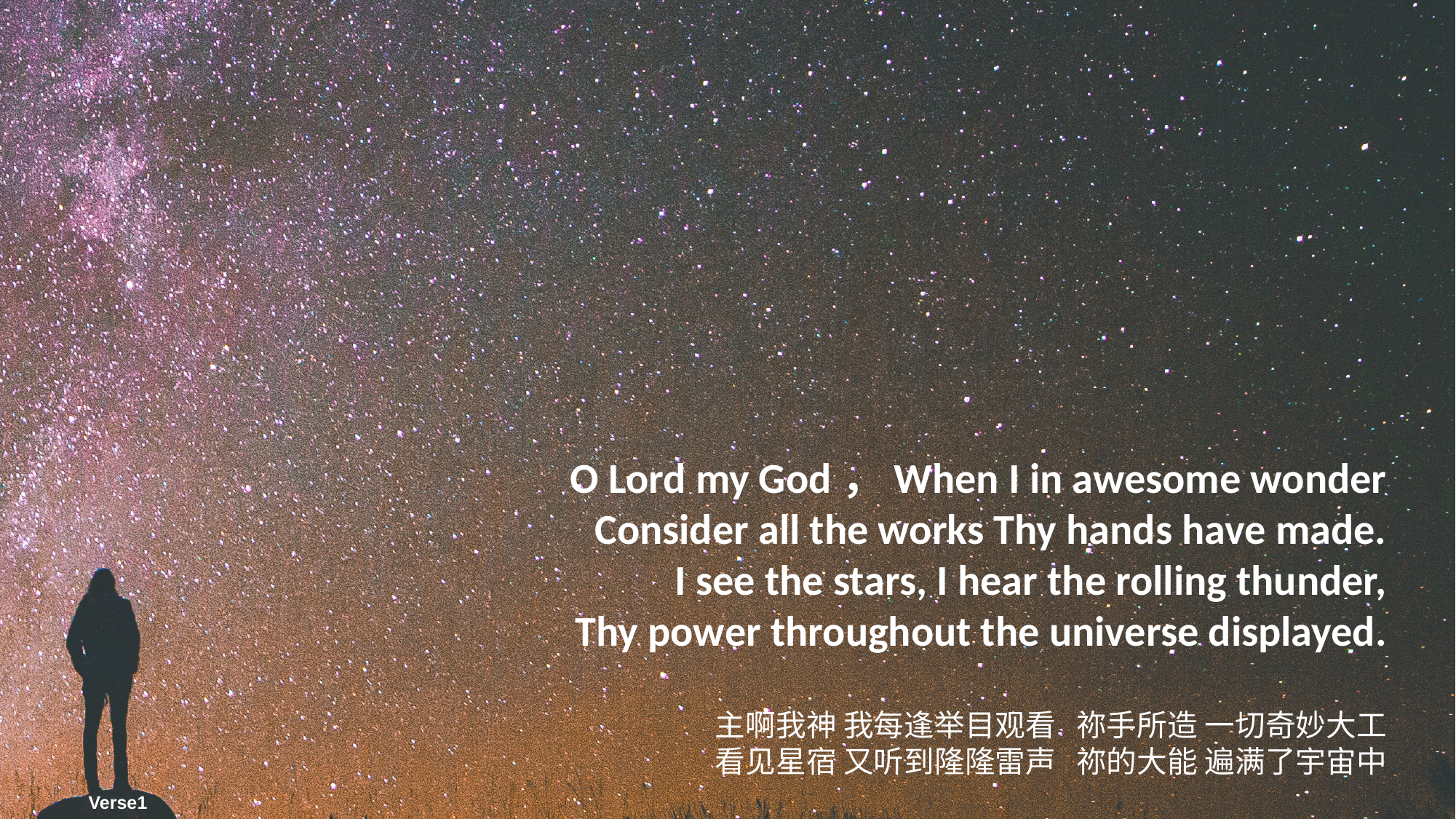

O Lord my God，When I in awesome wonder
Consider all the works Thy hands have made.
I see the stars, I hear the rolling thunder,
Thy power throughout the universe displayed.

主啊我神 我每逢举目观看   祢手所造 一切奇妙大工
 看见星宿 又听到隆隆雷声   祢的大能 遍满了宇宙中

Verse1